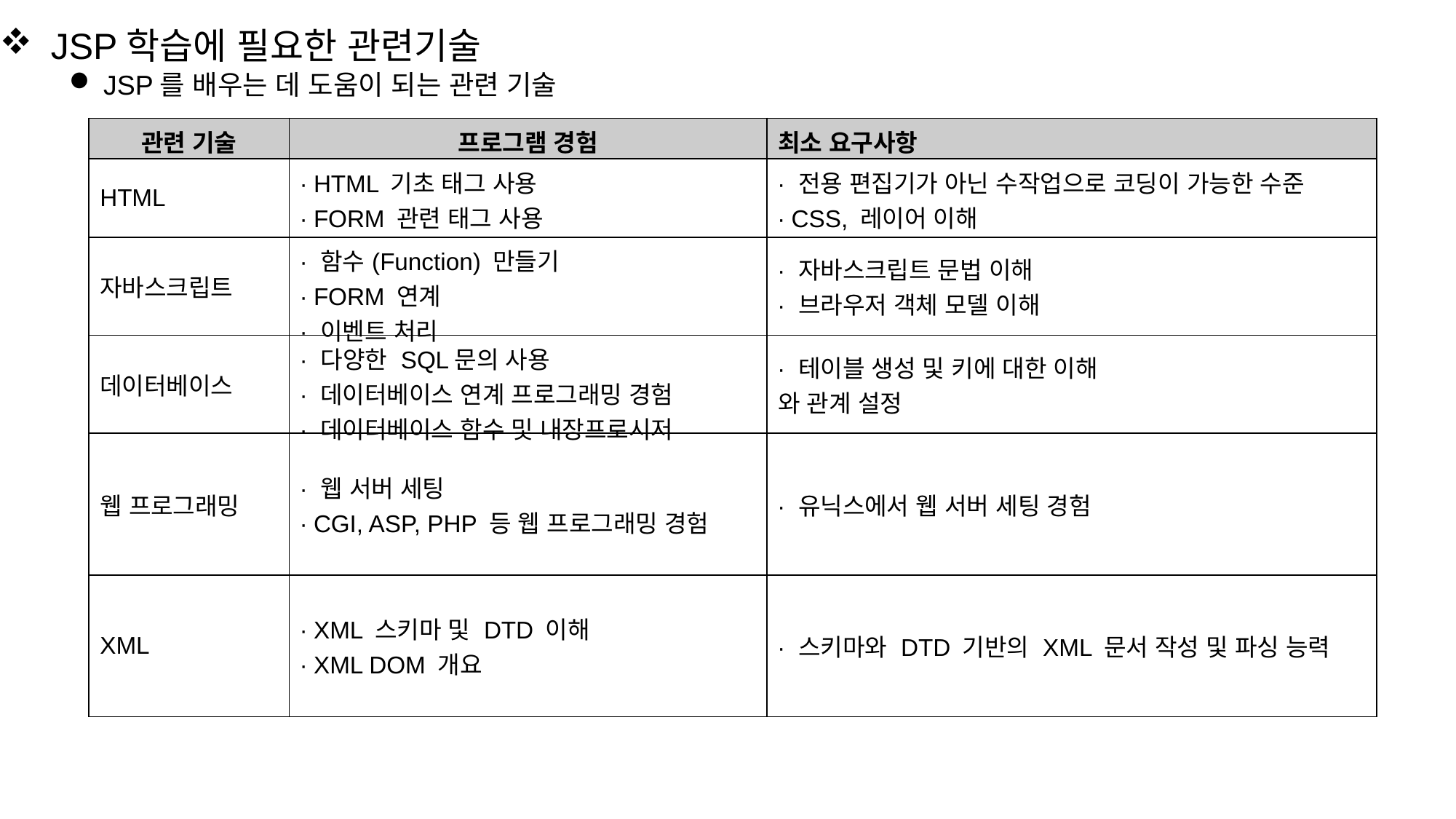

JSP학습에 필요한 관련기술
JSP를 배우는 데 도움이 되는 관련 기술
| 관련 기술 | 프로그램 경험 | 최소 요구사항 |
| --- | --- | --- |
| HTML | ∙ HTML 기초 태그 사용 ∙ FORM 관련 태그 사용 | ∙ 전용 편집기가 아닌 수작업으로 코딩이 가능한 수준 ∙ CSS, 레이어 이해 |
| 자바스크립트 | ∙ 함수(Function) 만들기 ∙ FORM 연계 ∙ 이벤트 처리 | ∙ 자바스크립트 문법 이해 ∙ 브라우저 객체 모델 이해 |
| 데이터베이스 | ∙ 다양한 SQL문의 사용 ∙ 데이터베이스 연계 프로그래밍 경험 ∙ 데이터베이스 함수 및 내장프로시저 | ∙ 테이블 생성 및 키에 대한 이해 와 관계 설정 |
| 웹 프로그래밍 | ∙ 웹 서버 세팅 ∙ CGI, ASP, PHP 등 웹 프로그래밍 경험 | ∙ 유닉스에서 웹 서버 세팅 경험 |
| XML | ∙ XML 스키마 및 DTD 이해 ∙ XML DOM 개요 | ∙ 스키마와 DTD 기반의 XML 문서 작성 및 파싱 능력 |